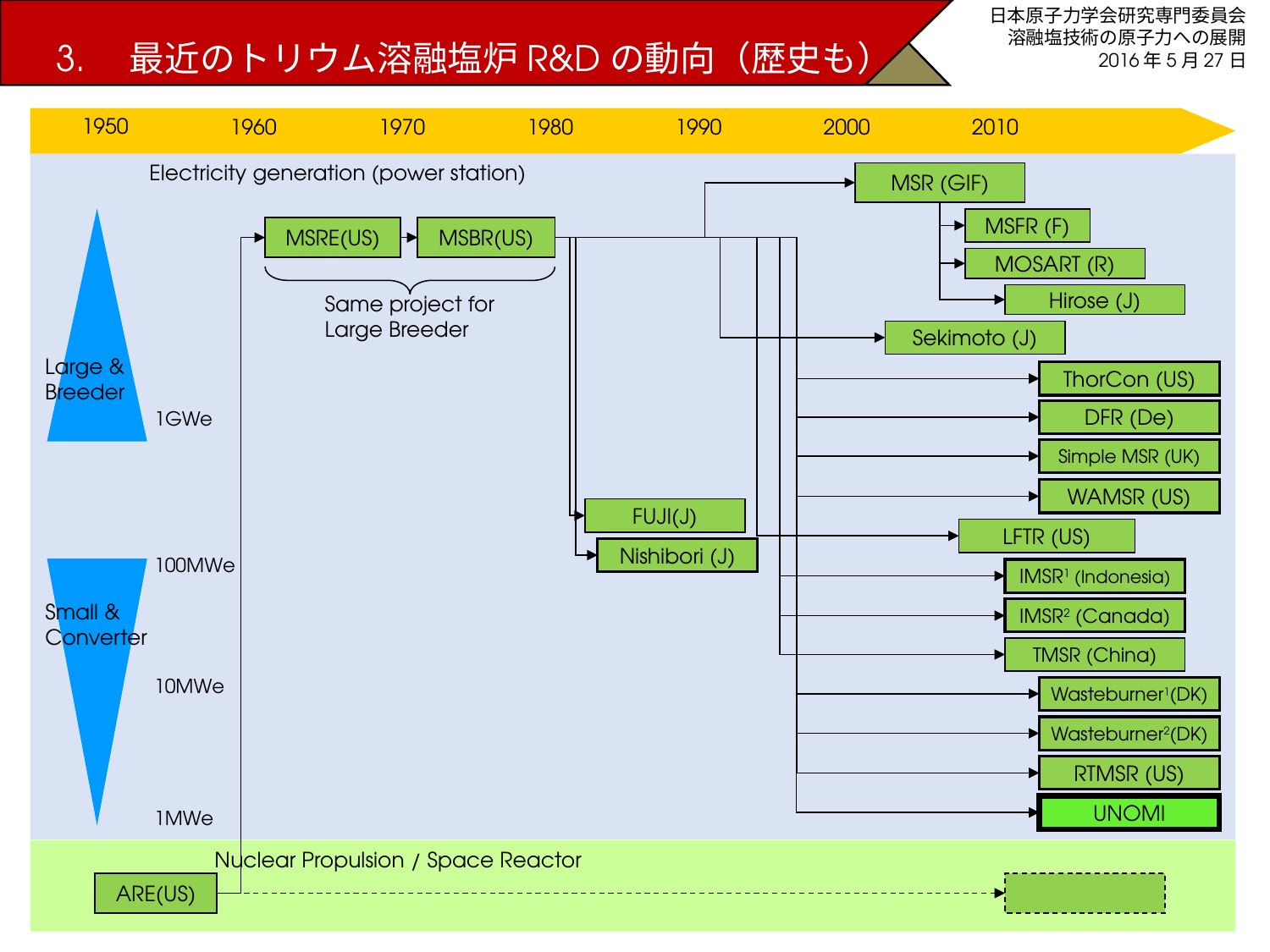

3.　最近のトリウム溶融塩炉R&Dの動向（歴史も）
日本原子力学会研究専門委員会
溶融塩技術の原子力への展開
2016年5月27日

1950

1960
1970
1980
1990
2000
2010

                  Electricity generation (power station)
MSR (GIF)

MSFR (F)
MSRE(US)
MSBR(US)
MOSART (R)
Same project for Large Breeder
Hirose (J)
Sekimoto (J)
Large &
Breeder
ThorCon (US)
DFR (De)
1GWe
Simple MSR (UK)
WAMSR (US)
FUJI(J)
LFTR (US)
Nishibori (J)
100MWe

IMSR1 (Indonesia)
Small &
Converter
IMSR2 (Canada)
TMSR (China)
10MWe
Wasteburner1(DK)
Wasteburner2(DK)
RTMSR (US)
UNOMI
1MWe
                             Nuclear Propulsion / Space Reactor
ARE(US)